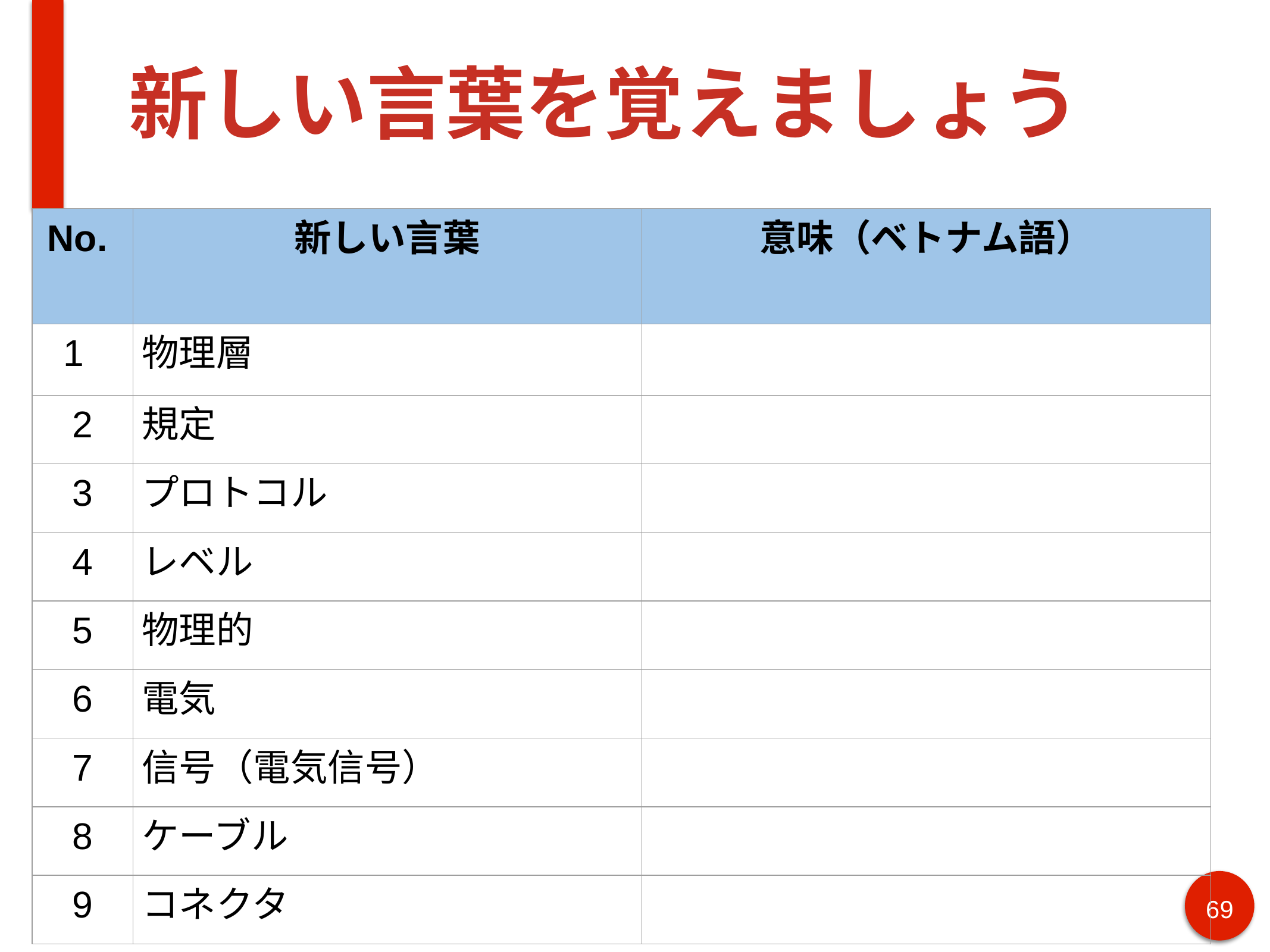

# 新しい言葉を覚えましょう
| No. | 新しい言葉 | 意味（ベトナム語） |
| --- | --- | --- |
| 1 | 物理層 |  |
| 2 | 規定 |  |
| 3 | プロトコル |  |
| 4 | レベル |  |
| 5 | 物理的 |  |
| 6 | 電気 |  |
| 7 | 信号（電気信号） |  |
| 8 | ケーブル |  |
| 9 | コネクタ |  |
69